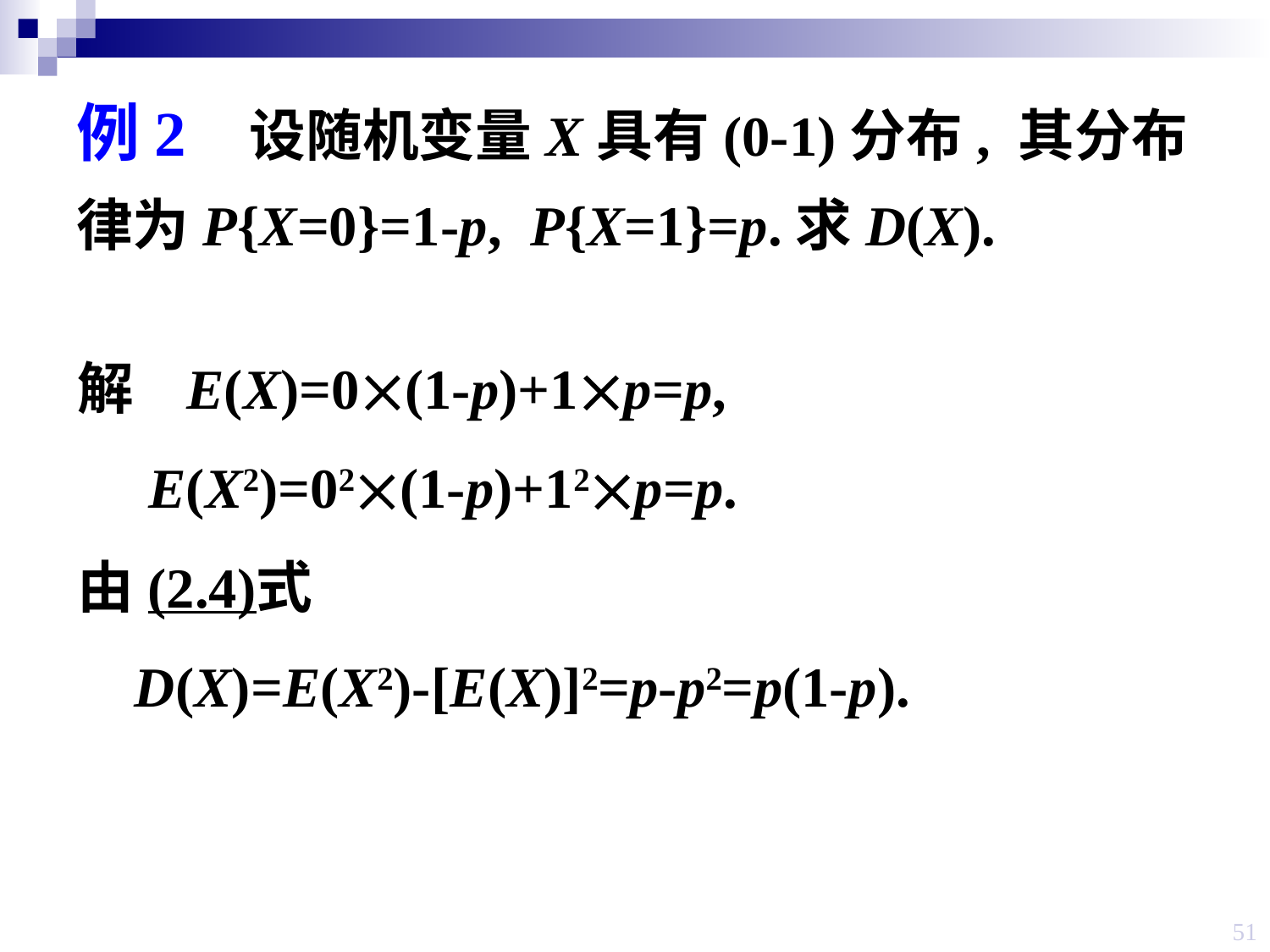

# 例2   设随机变量X具有(0-1)分布, 其分布律为P{X=0}=1-p,  P{X=1}=p.求D(X).
解   E(X)=0×(1-p)+1×p=p,
     E(X2)=02×(1-p)+12×p=p.
由(2.4)式
    D(X)=E(X2)-[E(X)]2=p-p2=p(1-p).
51